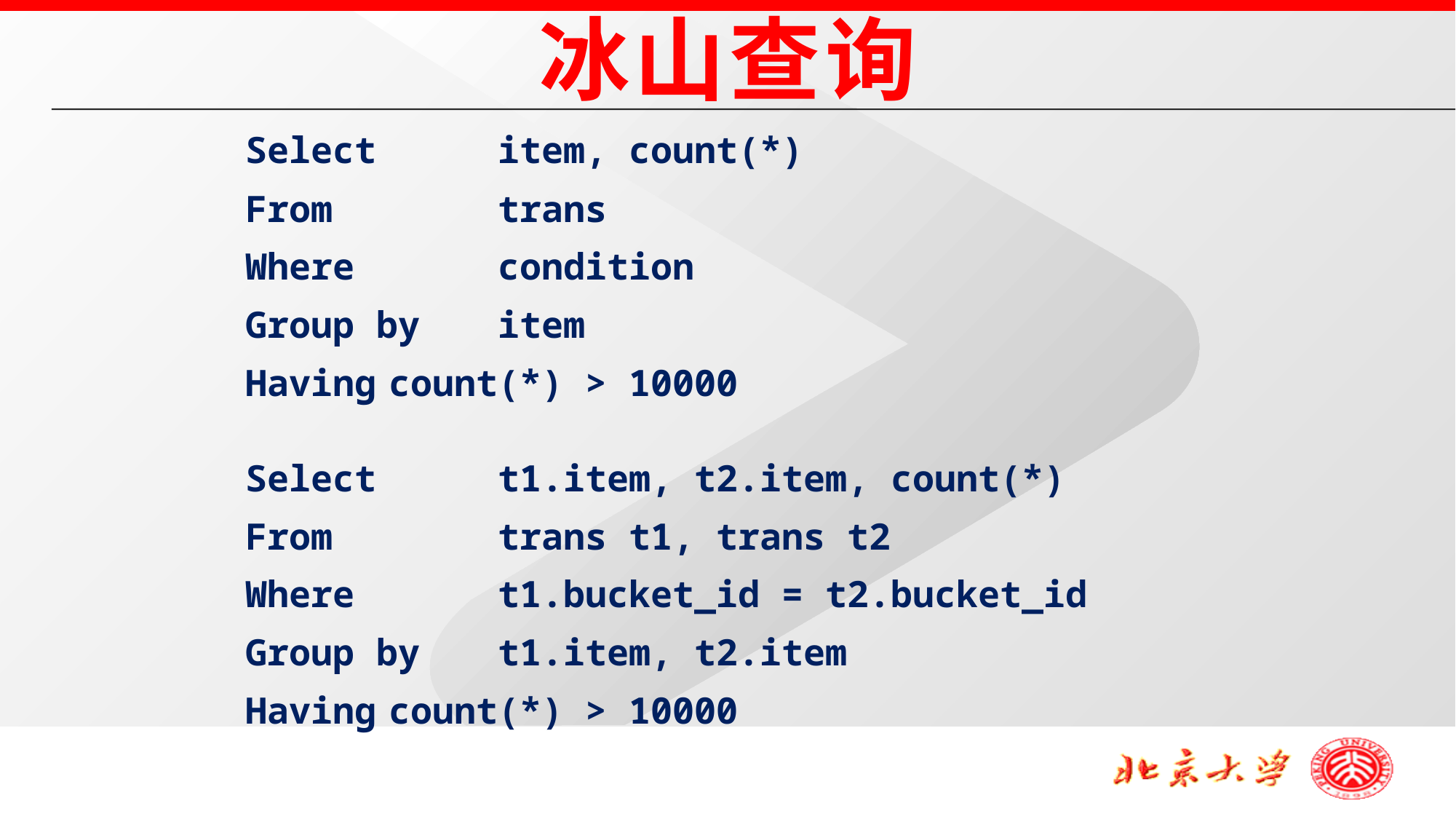

冰山查询
Select 	item, count(*)
From		trans
Where		condition
Group by	item
Having	count(*) > 10000
Select 	t1.item, t2.item, count(*)
From		trans t1, trans t2
Where		t1.bucket_id = t2.bucket_id
Group by	t1.item, t2.item
Having	count(*) > 10000